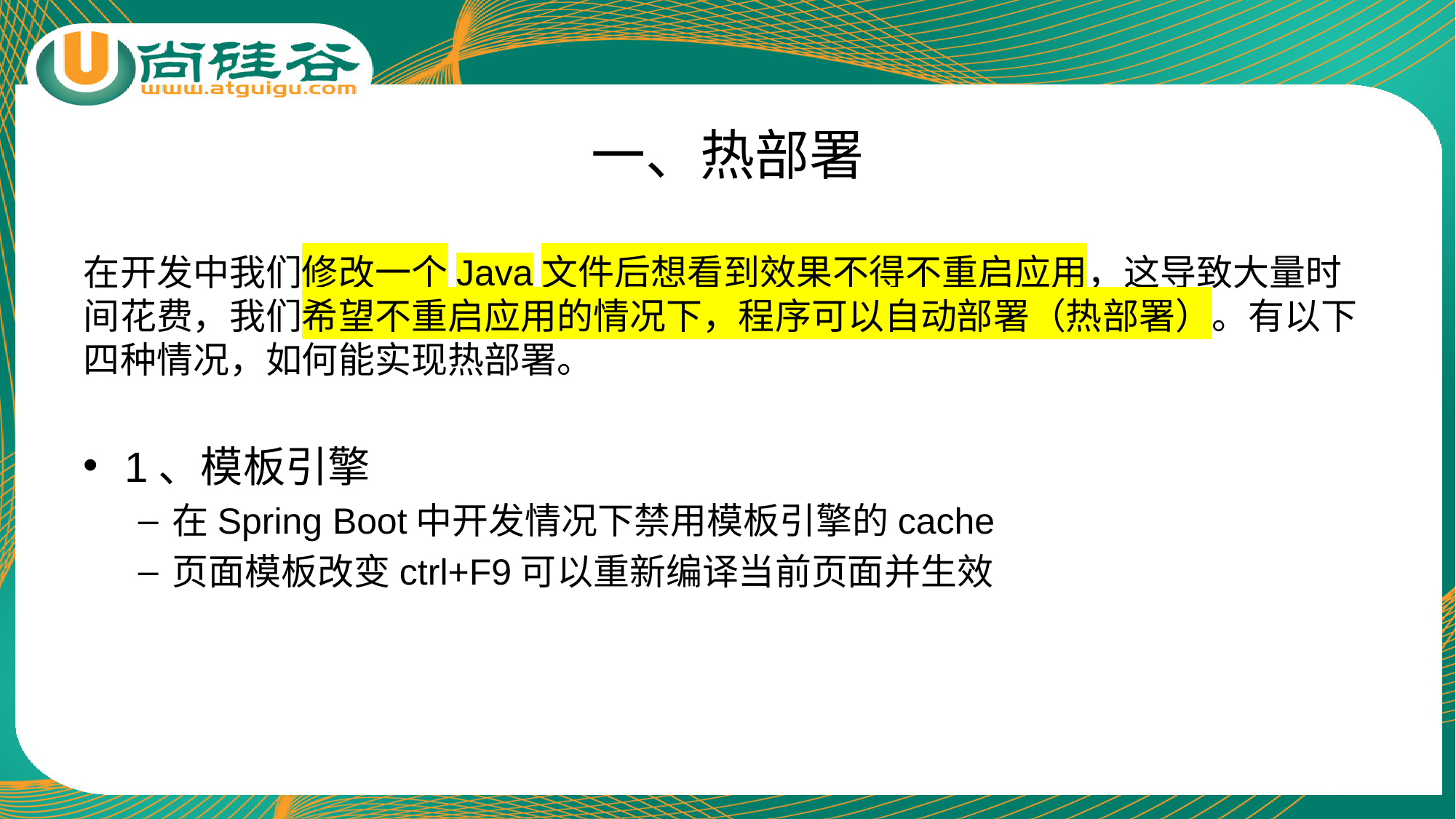

# 一、热部署
在开发中我们修改一个Java文件后想看到效果不得不重启应用，这导致大量时间花费，我们希望不重启应用的情况下，程序可以自动部署（热部署）。有以下四种情况，如何能实现热部署。

1、模板引擎
在Spring Boot中开发情况下禁用模板引擎的cache
页面模板改变ctrl+F9可以重新编译当前页面并生效